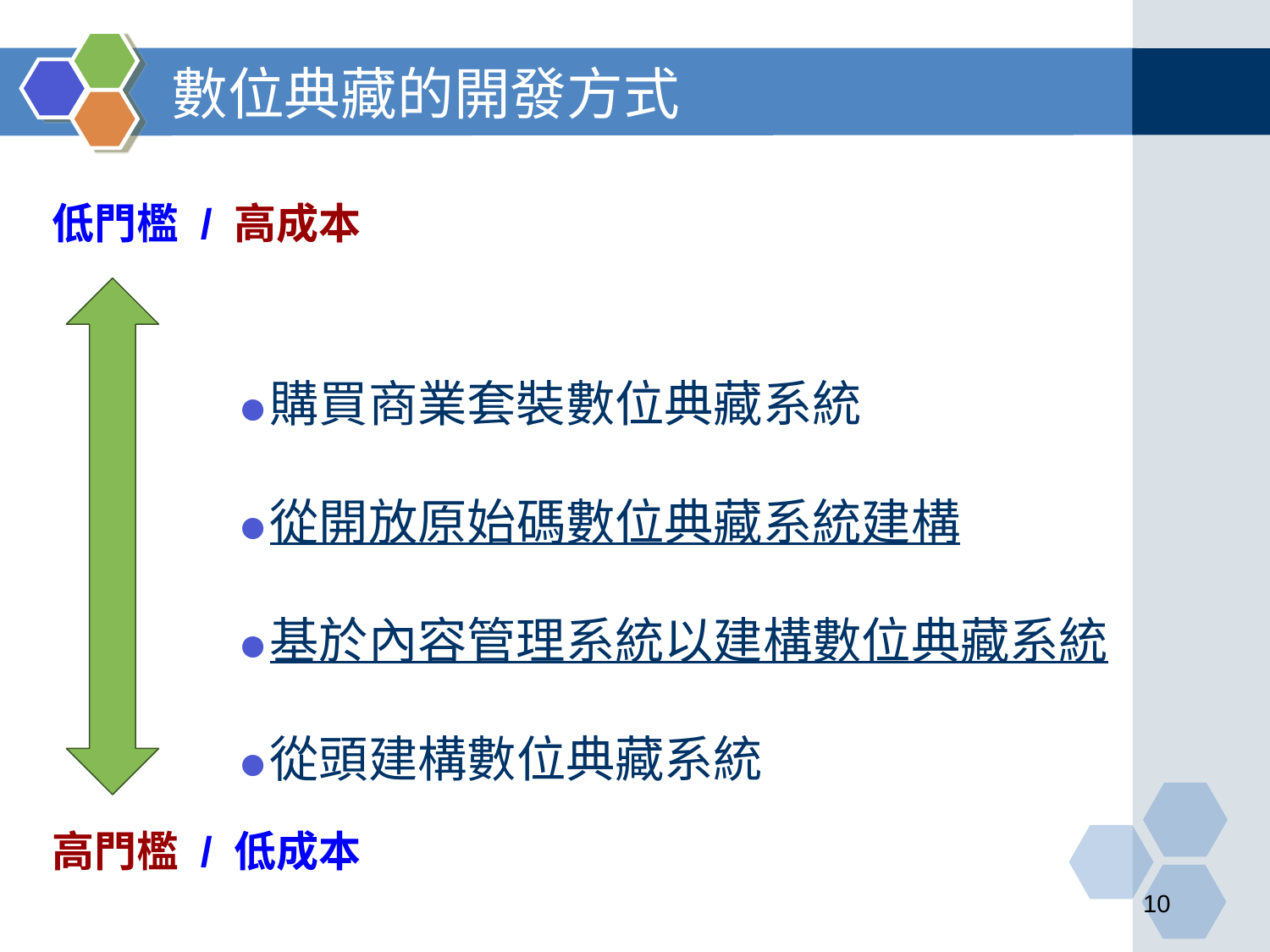

# 數位典藏的開發方式
低門檻 / 高成本

購買商業套裝數位典藏系統
從開放原始碼數位典藏系統建構
基於內容管理系統以建構數位典藏系統
從頭建構數位典藏系統
高門檻 / 低成本
10